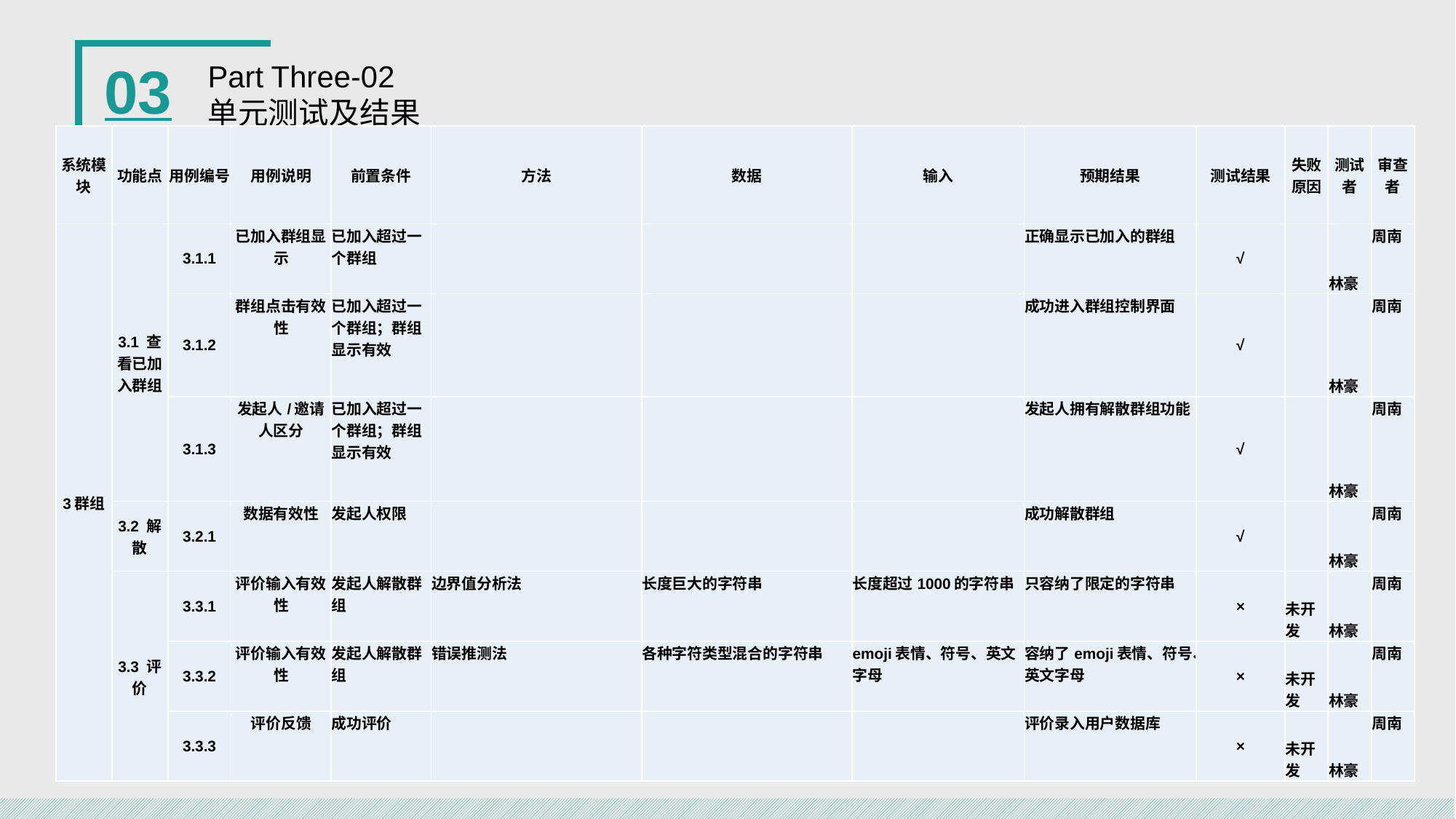

03
Part Three-02
单元测试及结果
| 系统模块 | 功能点 | 用例编号 | 用例说明 | 前置条件 | 方法 | 数据 | 输入 | 预期结果 | 测试结果 | 失败原因 | 测试者 | 审查者 |
| --- | --- | --- | --- | --- | --- | --- | --- | --- | --- | --- | --- | --- |
| 3群组 | 3.1 查看已加入群组 | 3.1.1 | 已加入群组显示 | 已加入超过一个群组 |  |  |  | 正确显示已加入的群组 | √ |  | 林豪 | 周南 |
| --- | --- | --- | --- | --- | --- | --- | --- | --- | --- | --- | --- | --- |
|  |  | 3.1.2 | 群组点击有效性 | 已加入超过一个群组；群组显示有效 |  |  |  | 成功进入群组控制界面 | √ |  | 林豪 | 周南 |
|  |  | 3.1.3 | 发起人/邀请人区分 | 已加入超过一个群组；群组显示有效 |  |  |  | 发起人拥有解散群组功能 | √ |  | 林豪 | 周南 |
|  | 3.2 解散 | 3.2.1 | 数据有效性 | 发起人权限 |  |  |  | 成功解散群组 | √ |  | 林豪 | 周南 |
|  | 3.3 评价 | 3.3.1 | 评价输入有效性 | 发起人解散群组 | 边界值分析法 | 长度巨大的字符串 | 长度超过1000的字符串 | 只容纳了限定的字符串 | × | 未开发 | 林豪 | 周南 |
|  |  | 3.3.2 | 评价输入有效性 | 发起人解散群组 | 错误推测法 | 各种字符类型混合的字符串 | emoji表情、符号、英文字母 | 容纳了emoji表情、符号、英文字母 | × | 未开发 | 林豪 | 周南 |
|  |  | 3.3.3 | 评价反馈 | 成功评价 |  |  |  | 评价录入用户数据库 | × | 未开发 | 林豪 | 周南 |